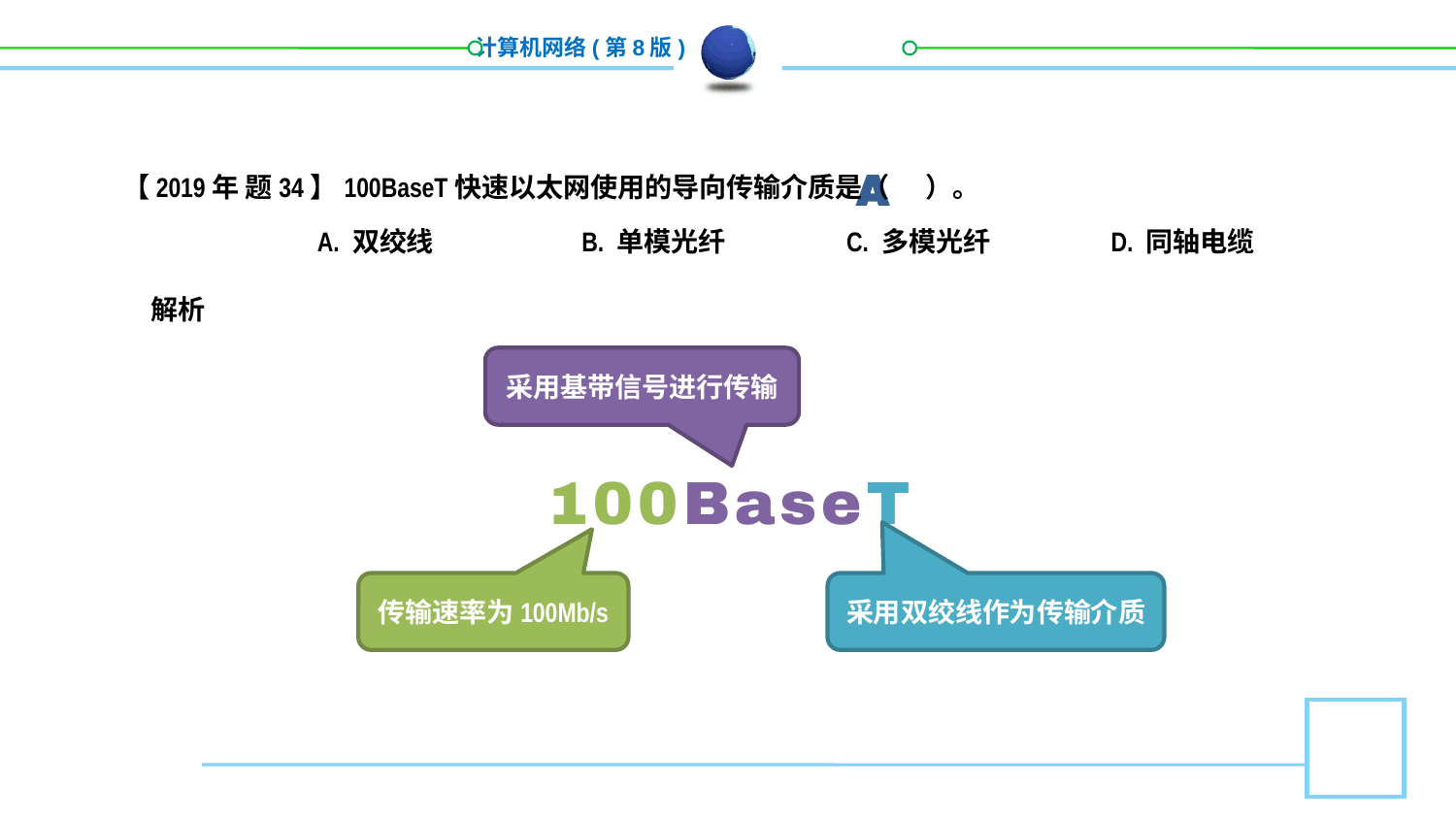

【2019年 题34】100BaseT快速以太网使用的导向传输介质是（      ）。
A. 双绞线
B. 单模光纤
C. 多模光纤
D. 同轴电缆
A
解析
采用基带信号进行传输
100BaseT
采用双绞线作为传输介质
传输速率为100Mb/s